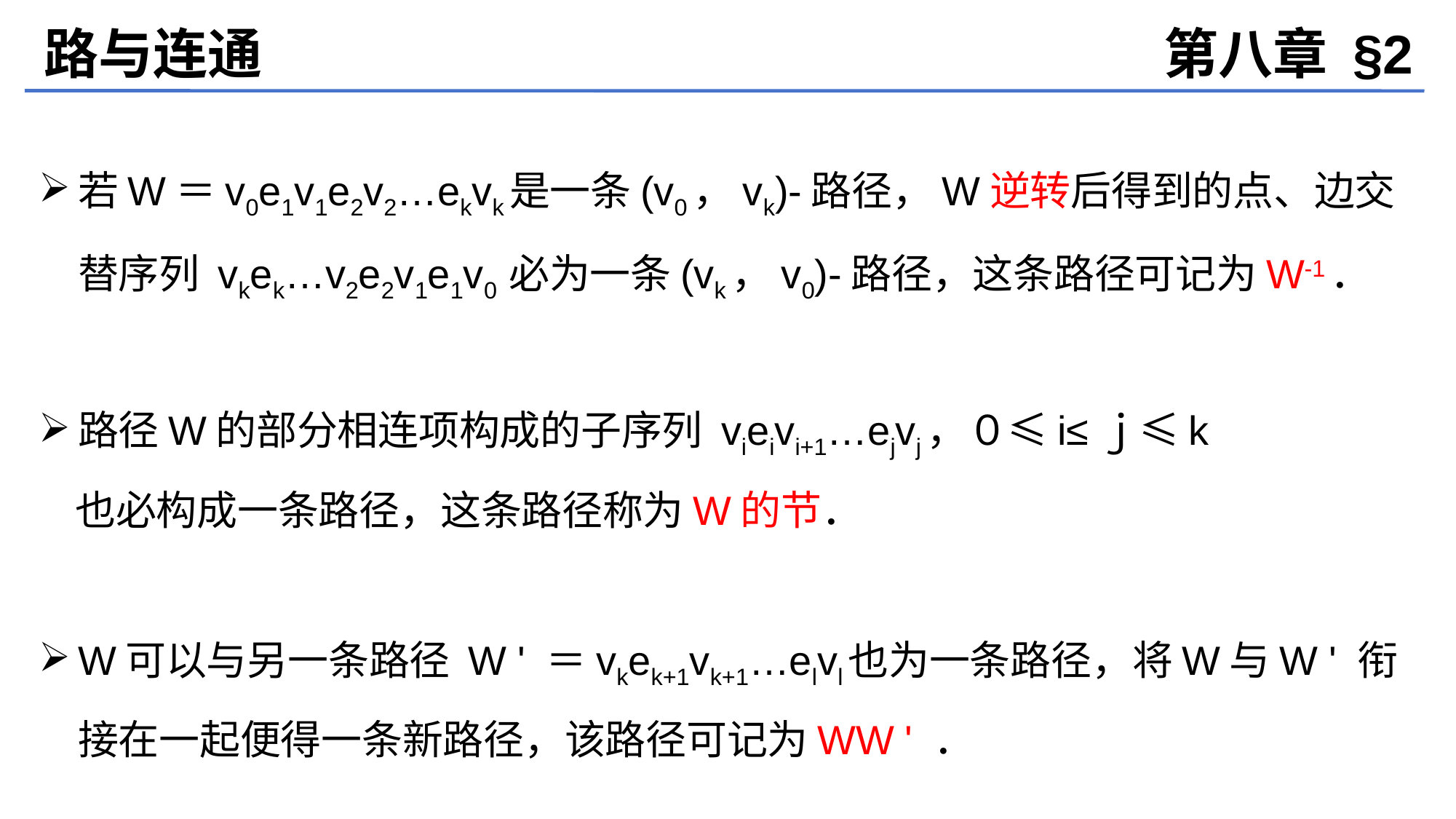

路与连通
第八章 §2
若W＝v0e1v1e2v2…ekvk是一条(v0，vk)-路径，W逆转后得到的点、边交替序列 vkek…v2e2v1e1v0 必为一条(vk，v0)-路径，这条路径可记为W-1．

路径W的部分相连项构成的子序列 vieivi+1…ejvj，０≤i≤ｊ≤k
   也必构成一条路径，这条路径称为W的节．

W可以与另一条路径 W ' ＝vkek+1vk+1…elvl也为一条路径，将W与W ' 衔接在一起便得一条新路径，该路径可记为WW ' ．